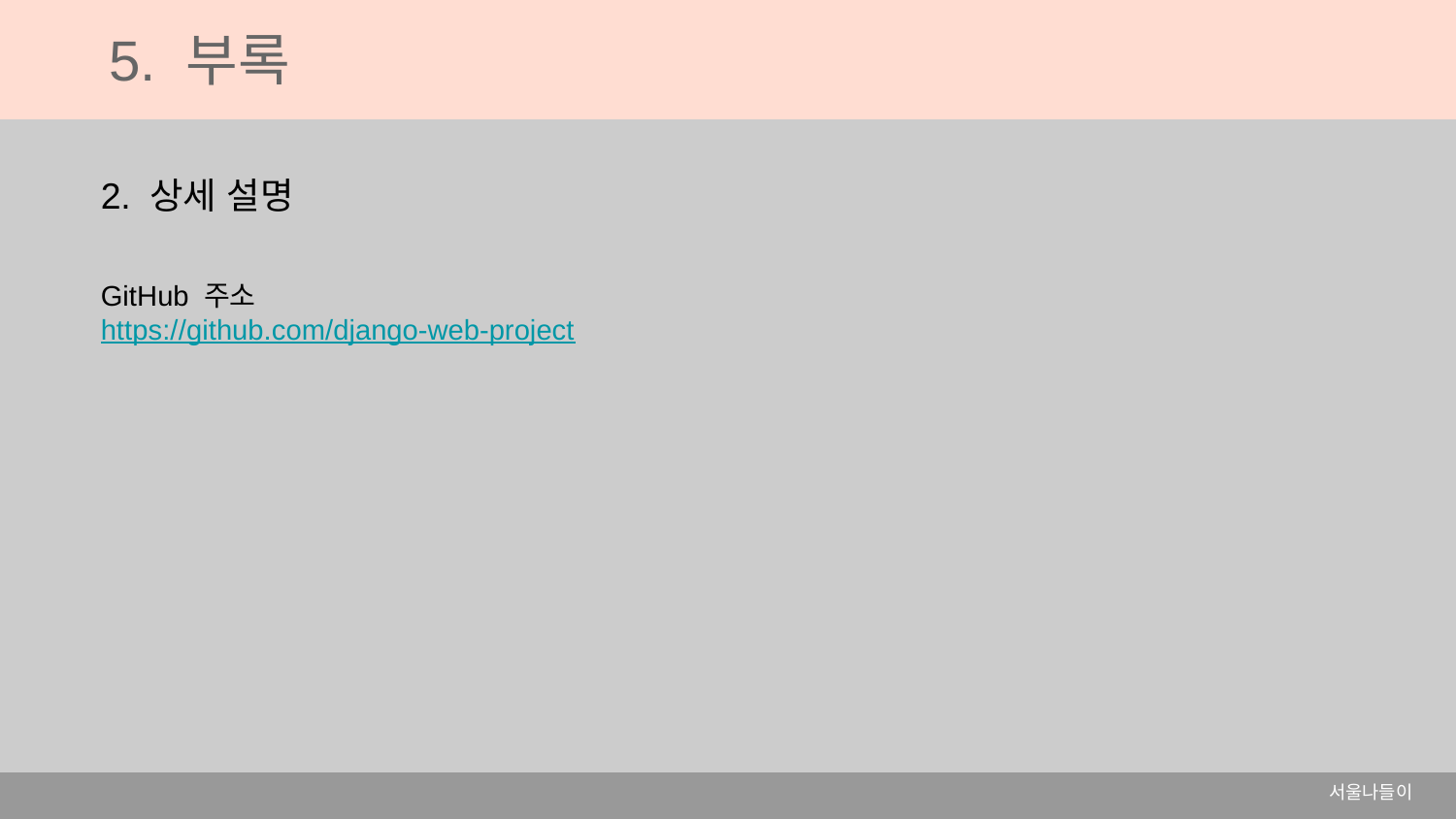

5. 부록
2. 상세 설명
GitHub 주소
https://github.com/django-web-project
서울나들이